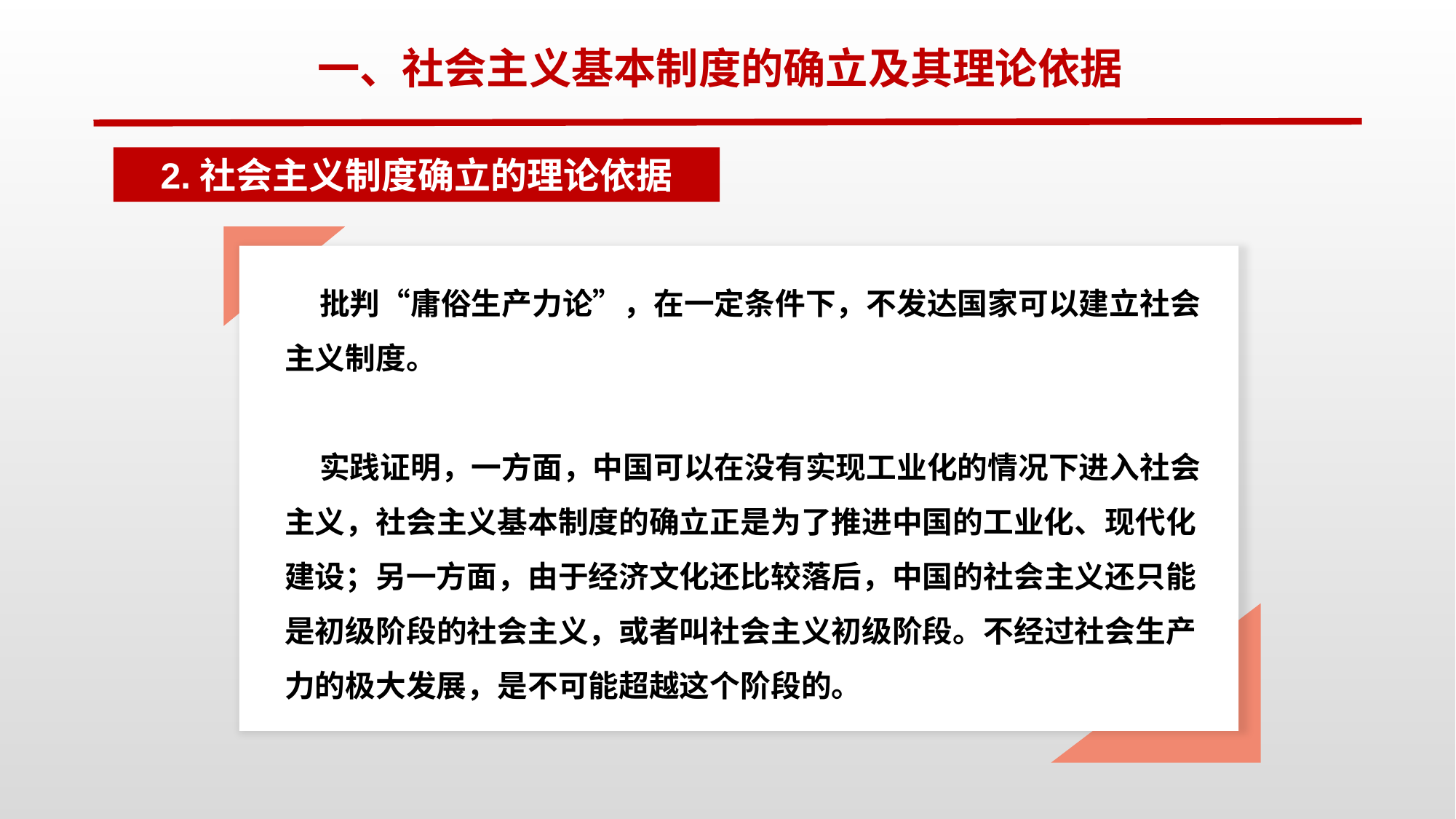

一、社会主义基本制度的确立及其理论依据
2.社会主义制度确立的理论依据

    批判“庸俗生产力论”，在一定条件下，不发达国家可以建立社会主义制度。

    实践证明，一方面，中国可以在没有实现工业化的情况下进入社会主义，社会主义基本制度的确立正是为了推进中国的工业化、现代化建设；另一方面，由于经济文化还比较落后，中国的社会主义还只能是初级阶段的社会主义，或者叫社会主义初级阶段。不经过社会生产力的极大发展，是不可能超越这个阶段的。